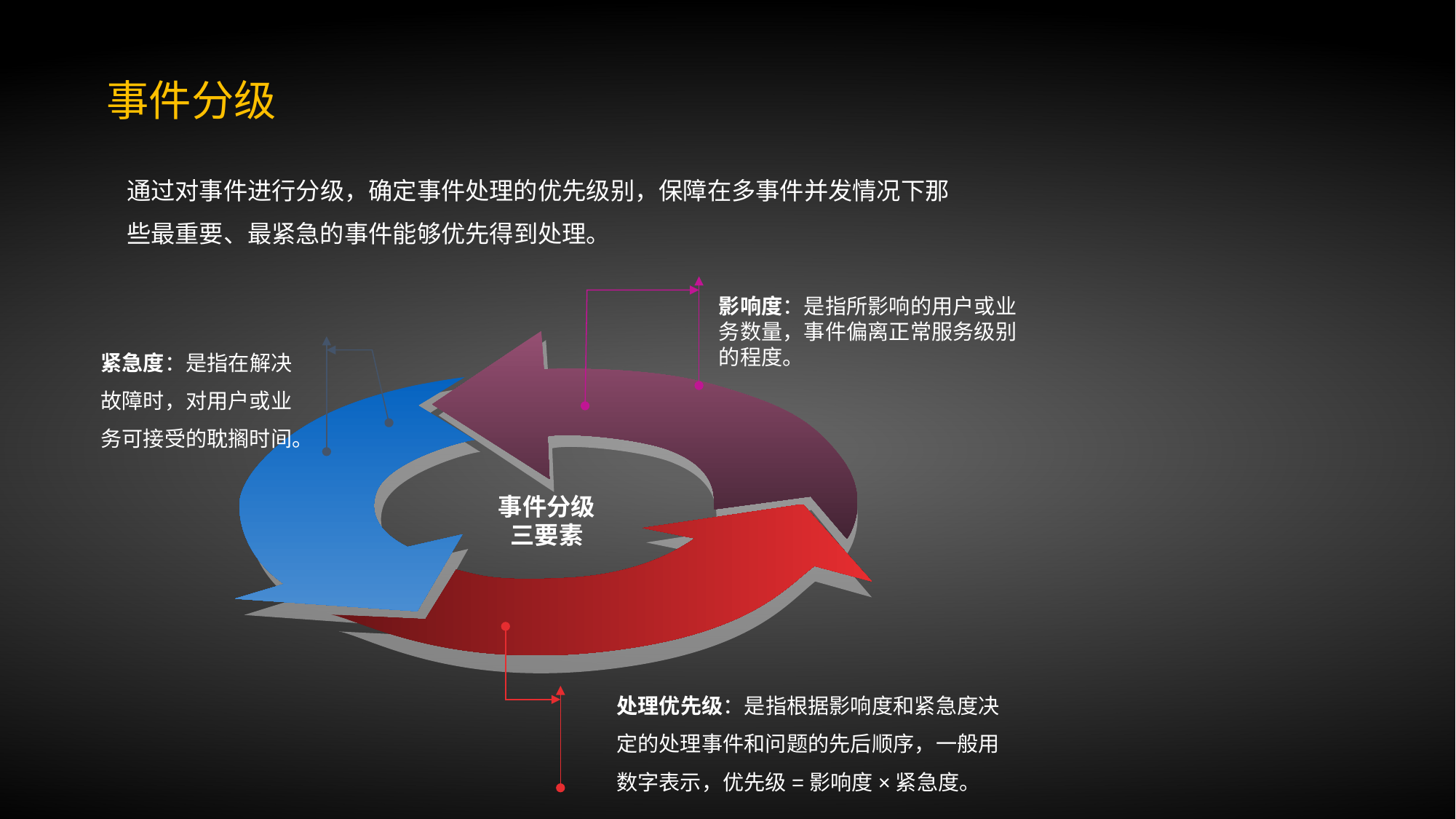

事件分级
通过对事件进行分级，确定事件处理的优先级别，保障在多事件并发情况下那些最重要、最紧急的事件能够优先得到处理。
影响度：是指所影响的用户或业务数量，事件偏离正常服务级别的程度。

紧急度：是指在解决故障时，对用户或业务可接受的耽搁时间。

事件分级
三要素
处理优先级：是指根据影响度和紧急度决定的处理事件和问题的先后顺序，一般用数字表示，优先级=影响度×紧急度。